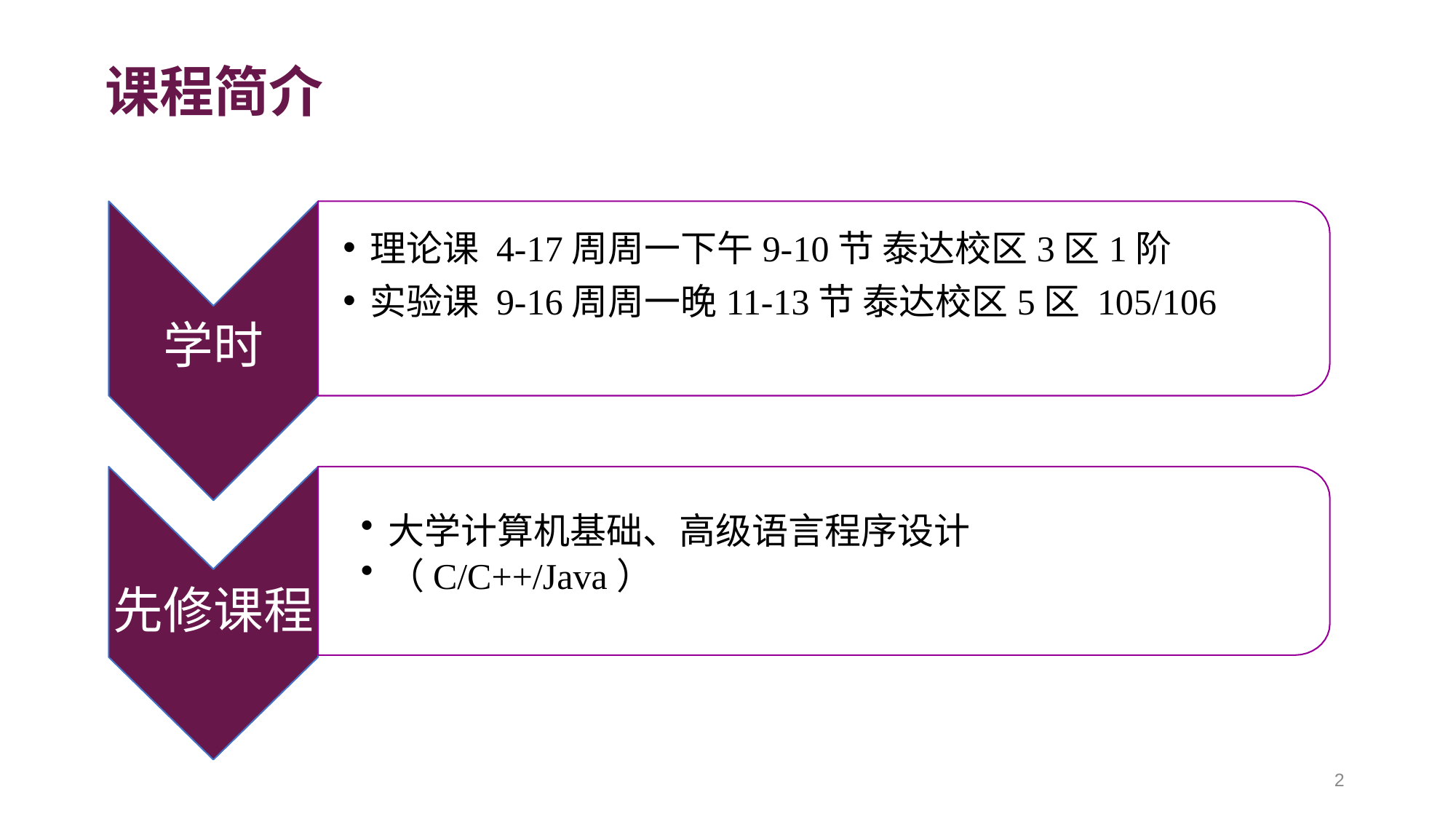

# 课程简介

理论课 4-17周周一下午9-10节 泰达校区3区1阶
实验课 9-16周周一晚11-13节 泰达校区5区 105/106
学时

大学计算机基础、高级语言程序设计
（C/C++/Java）
先修课程
2